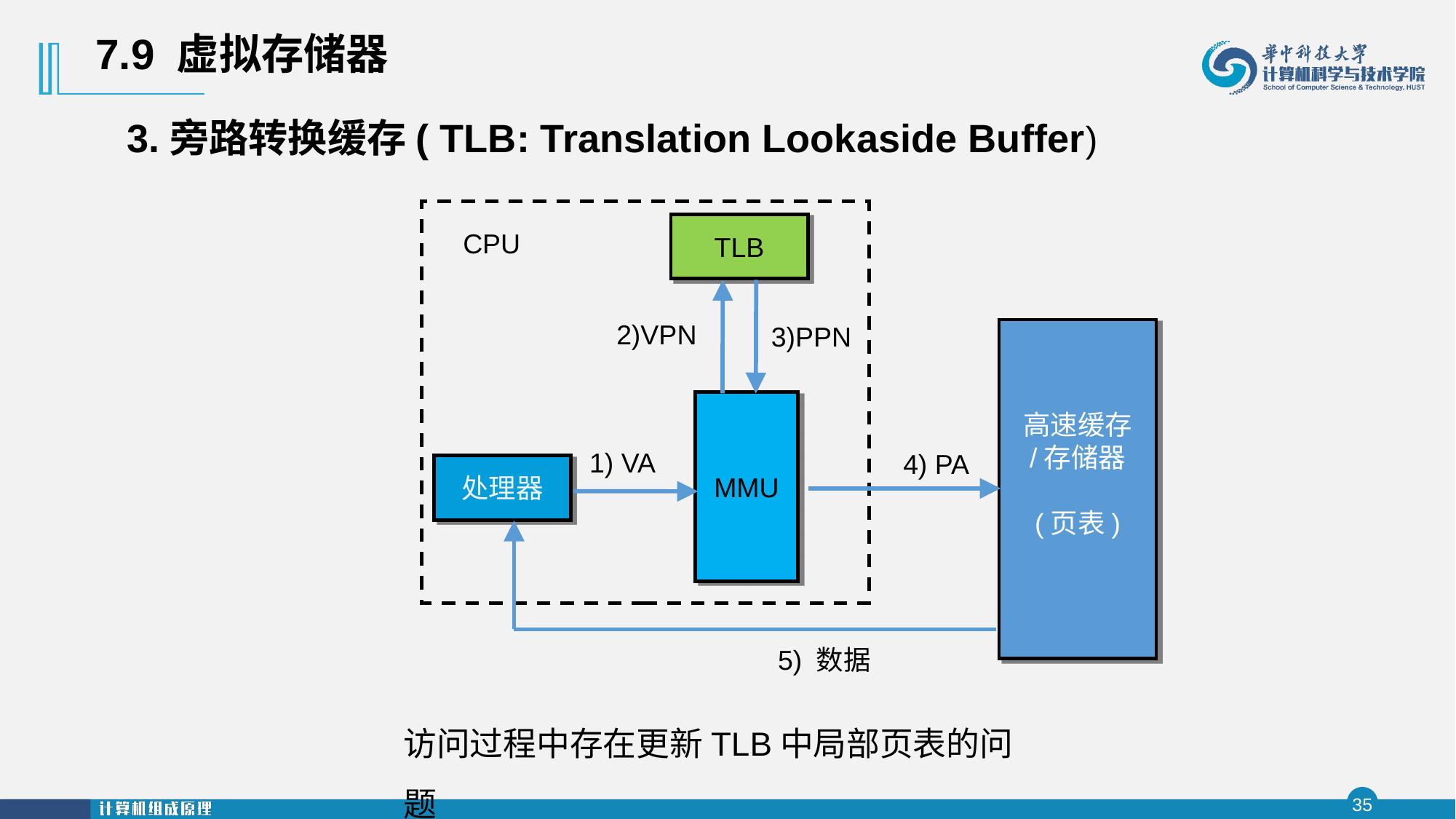

7.9 虚拟存储器
3.旁路转换缓存( TLB: Translation Lookaside Buffer)

TLB
CPU
MMU
处理器
2)VPN
3)PPN
高速缓存
/存储器

(页表)

1) VA
4) PA
5) 数据
访问过程中存在更新TLB中局部页表的问题